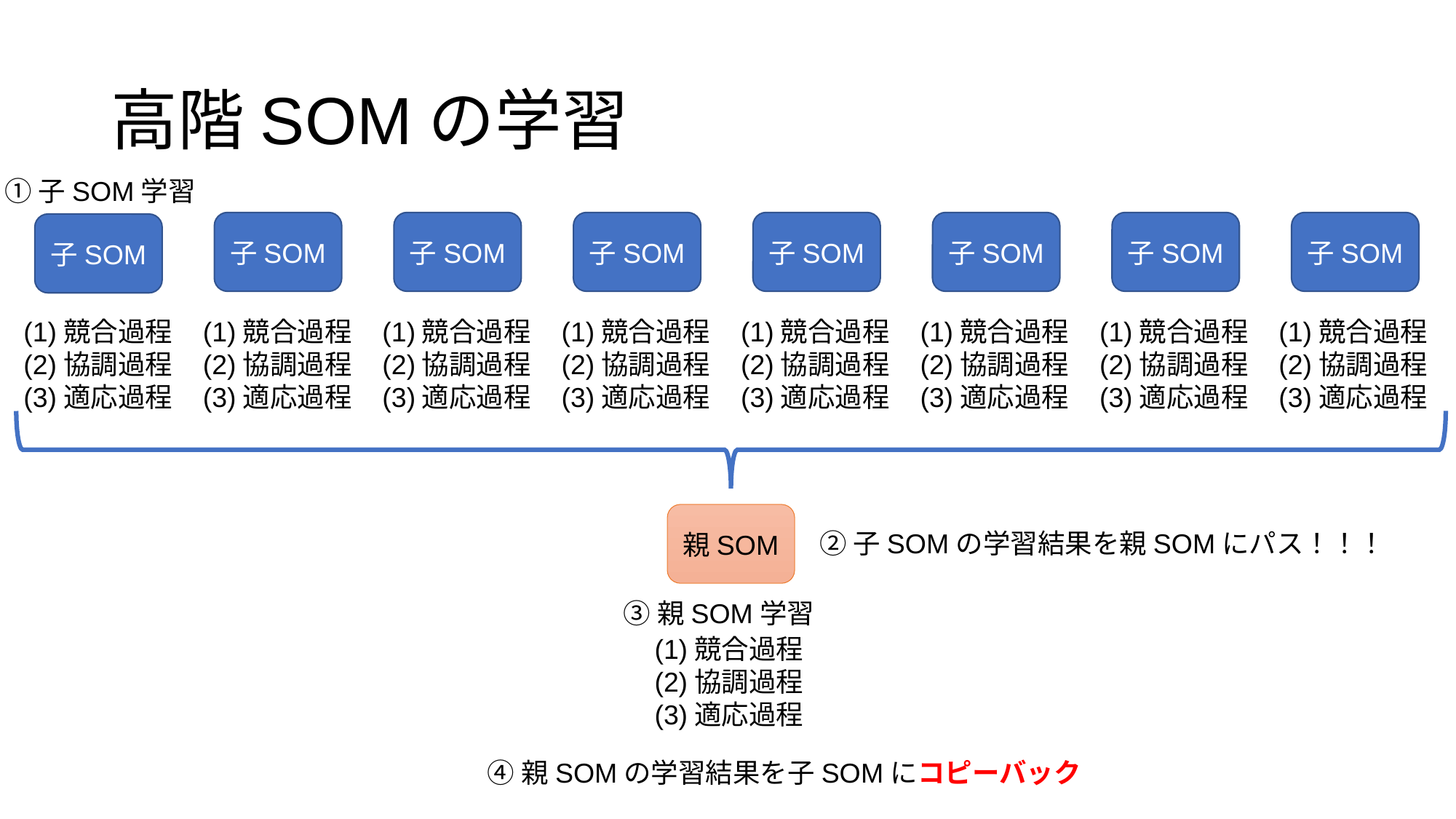

# 高階SOMの学習
①子SOM学習
子SOM
子SOM
子SOM
子SOM
子SOM
子SOM
子SOM
子SOM
(1)競合過程
(2)協調過程
(3)適応過程
(1)競合過程
(2)協調過程
(3)適応過程
(1)競合過程
(2)協調過程
(3)適応過程
(1)競合過程
(2)協調過程
(3)適応過程
(1)競合過程
(2)協調過程
(3)適応過程
(1)競合過程
(2)協調過程
(3)適応過程
(1)競合過程
(2)協調過程
(3)適応過程
(1)競合過程
(2)協調過程
(3)適応過程
親SOM
②子SOMの学習結果を親SOMにパス！！！
③親SOM学習
(1)競合過程
(2)協調過程
(3)適応過程
④親SOMの学習結果を子SOMにコピーバック